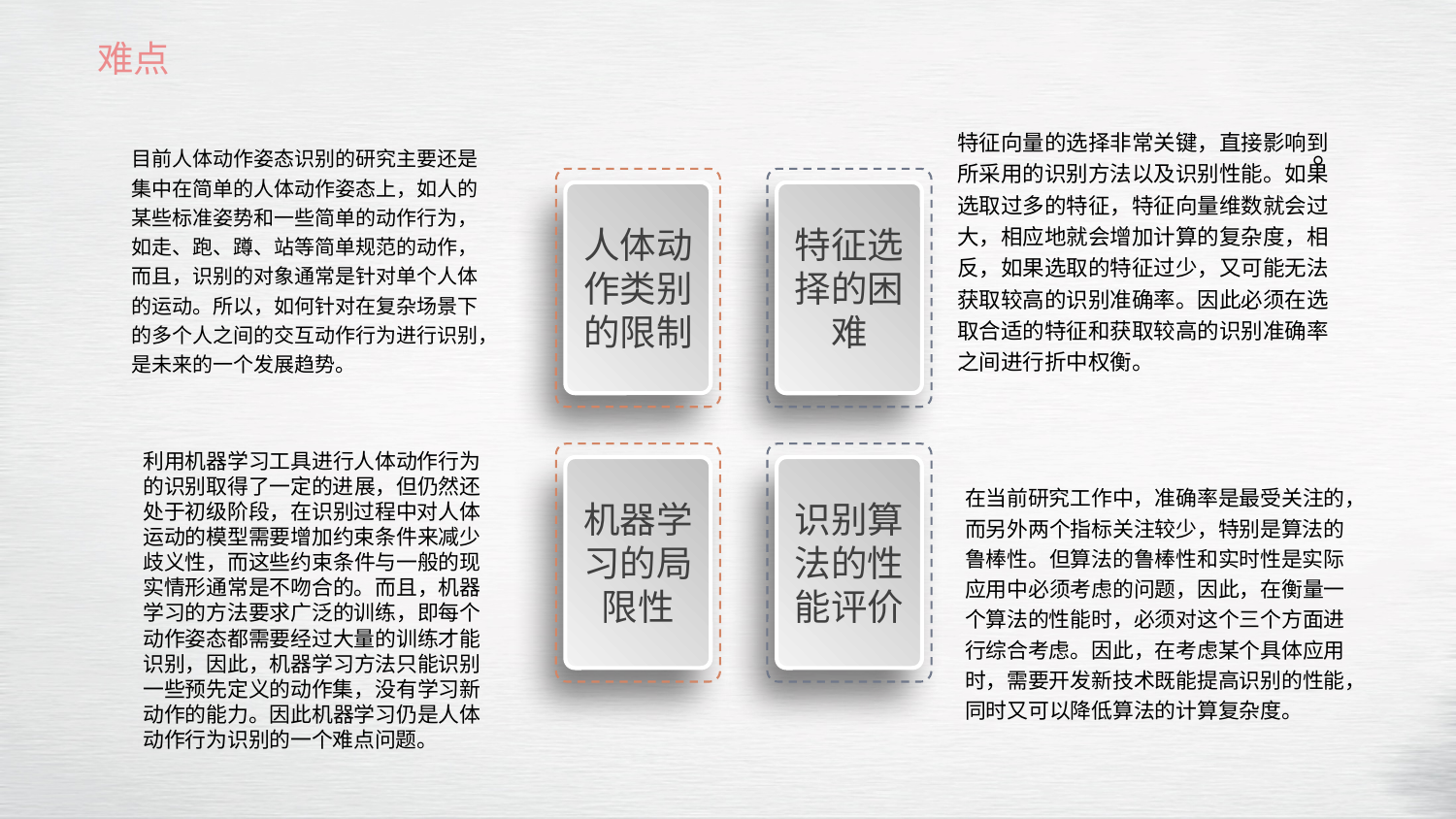

难点

目前人体动作姿态识别的研究主要还是集中在简单的人体动作姿态上，如人的某些标准姿势和一些简单的动作行为，如走、跑、蹲、站等简单规范的动作，而且，识别的对象通常是针对单个人体的运动。所以，如何针对在复杂场景下的多个人之间的交互动作行为进行识别，是未来的一个发展趋势。
特征向量的选择非常关键，直接影响到所采用的识别方法以及识别性能。如果选取过多的特征，特征向量维数就会过大，相应地就会增加计算的复杂度，相反，如果选取的特征过少，又可能无法获取较高的识别准确率。因此必须在选取合适的特征和获取较高的识别准确率之间进行折中权衡。
。

在当前研究工作中，准确率是最受关注的，而另外两个指标关注较少，特别是算法的鲁棒性。但算法的鲁棒性和实时性是实际应用中必须考虑的问题，因此，在衡量一个算法的性能时，必须对这个三个方面进行综合考虑。因此，在考虑某个具体应用时，需要开发新技术既能提高识别的性能，同时又可以降低算法的计算复杂度。

利用机器学习工具进行人体动作行为的识别取得了一定的进展，但仍然还处于初级阶段，在识别过程中对人体运动的模型需要增加约束条件来减少歧义性，而这些约束条件与一般的现实情形通常是不吻合的。而且，机器学习的方法要求广泛的训练，即每个动作姿态都需要经过大量的训练才能识别，因此，机器学习方法只能识别一些预先定义的动作集，没有学习新动作的能力。因此机器学习仍是人体动作行为识别的一个难点问题。

人体动作类别的限制

特征选择的困难

机器学习的局限性

识别算法的性能评价